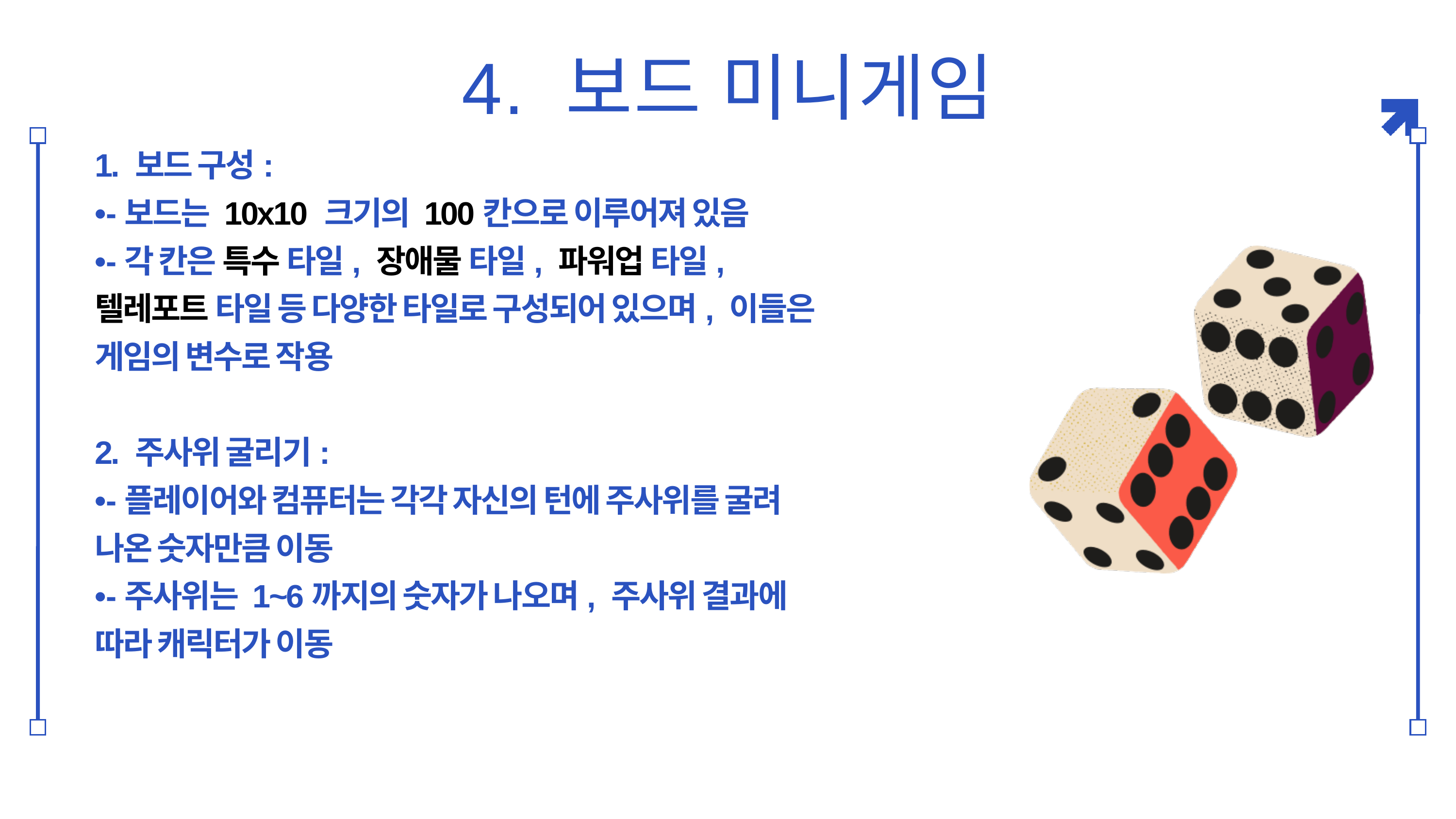

4. 보드 미니게임

1. 보드 구성:
•-보드는 10x10 크기의 100칸으로 이루어져 있음
•-각 칸은 특수 타일, 장애물 타일, 파워업 타일, 텔레포트 타일 등 다양한 타일로 구성되어 있으며, 이들은 게임의 변수로 작용

2. 주사위 굴리기:
•-플레이어와 컴퓨터는 각각 자신의 턴에 주사위를 굴려 나온 숫자만큼 이동
•-주사위는 1~6까지의 숫자가 나오며, 주사위 결과에 따라 캐릭터가 이동